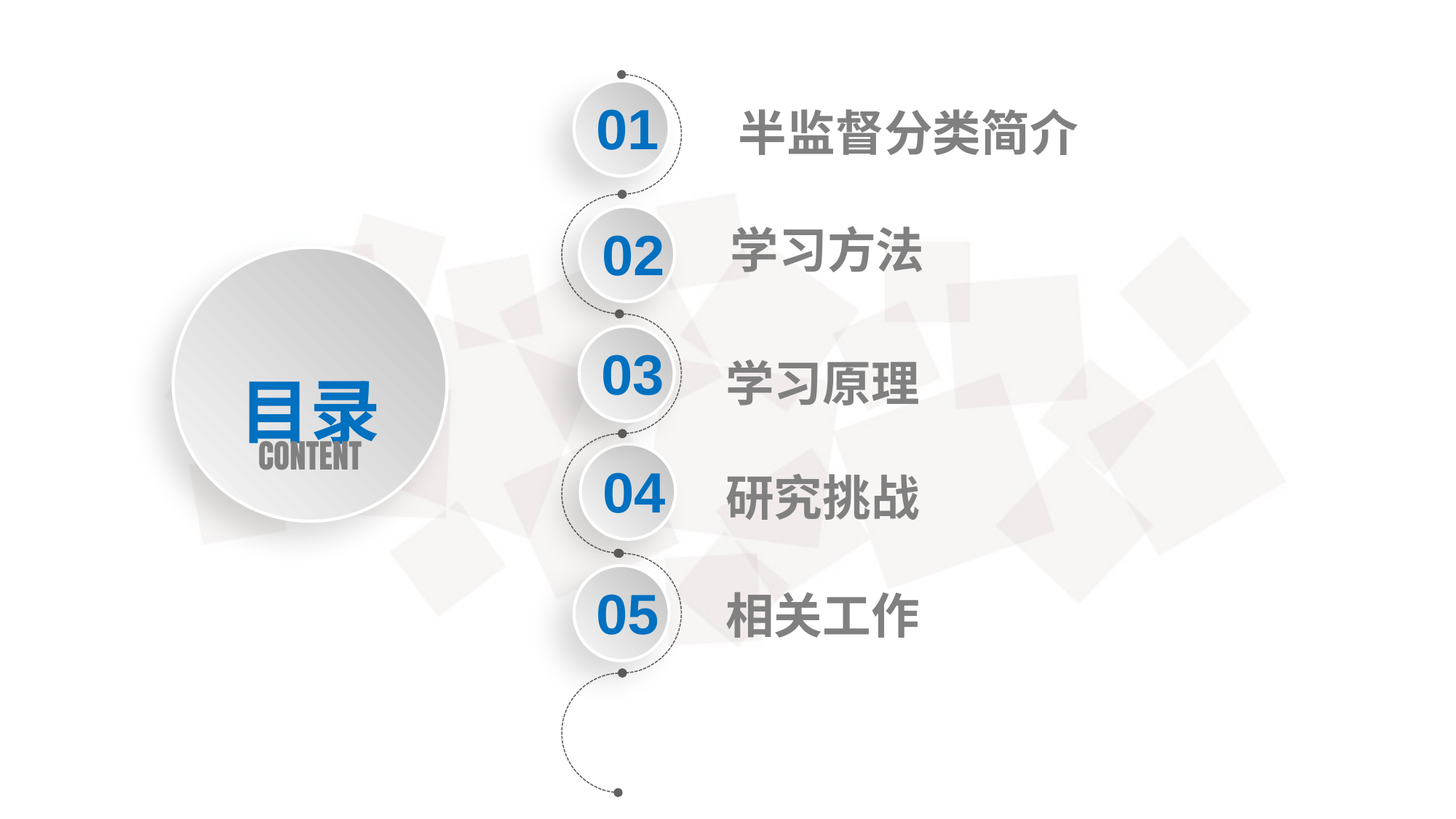

01
半监督分类简介

02
学习方法

目录
CONTENT

03
学习原理

04
研究挑战

05
相关工作